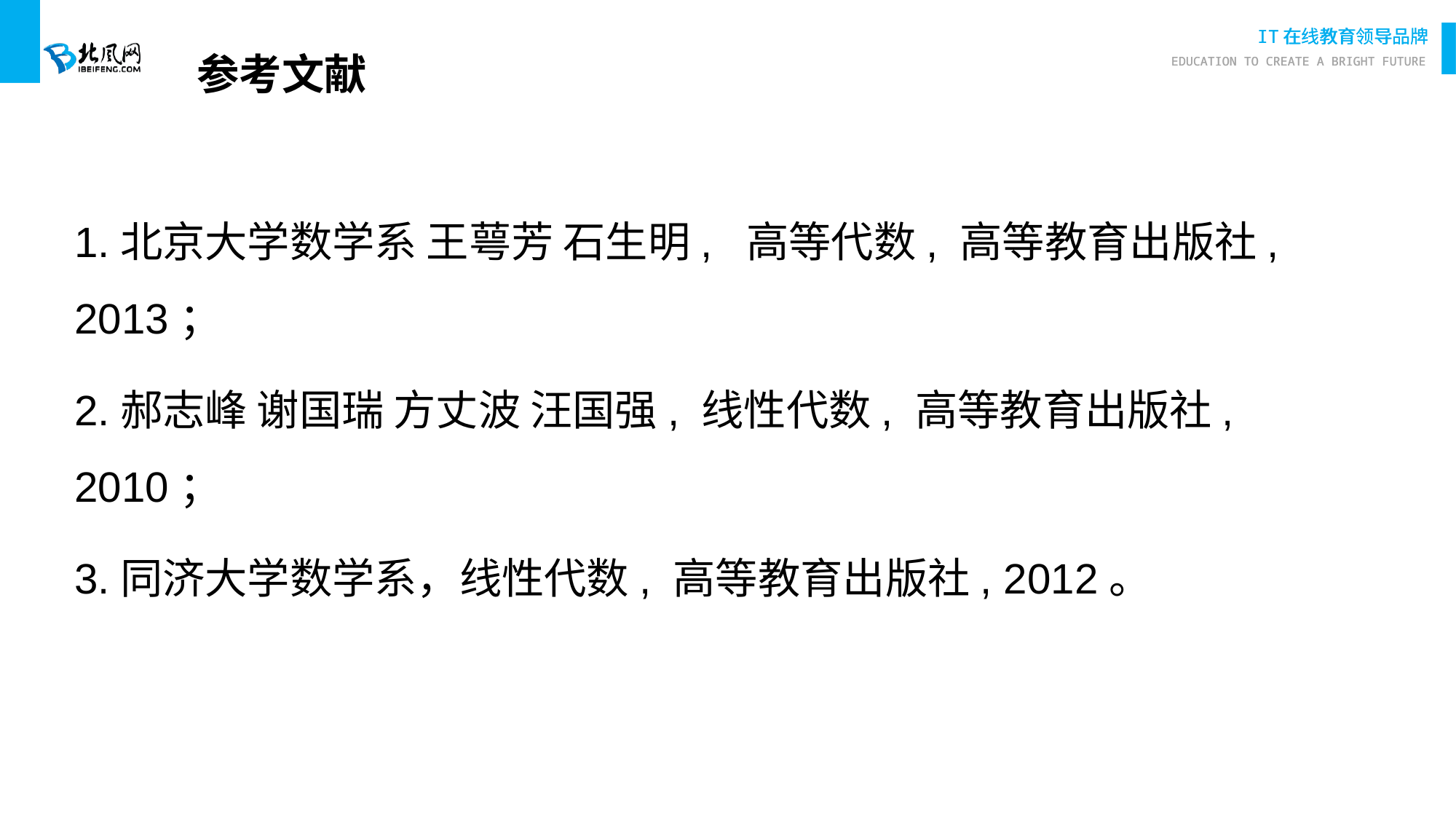

# 参考文献
1.北京大学数学系 王萼芳 石生明,  高等代数, 高等教育出版社, 2013；
2.郝志峰 谢国瑞 方丈波 汪国强, 线性代数, 高等教育出版社, 2010；
3.同济大学数学系，线性代数, 高等教育出版社, 2012。